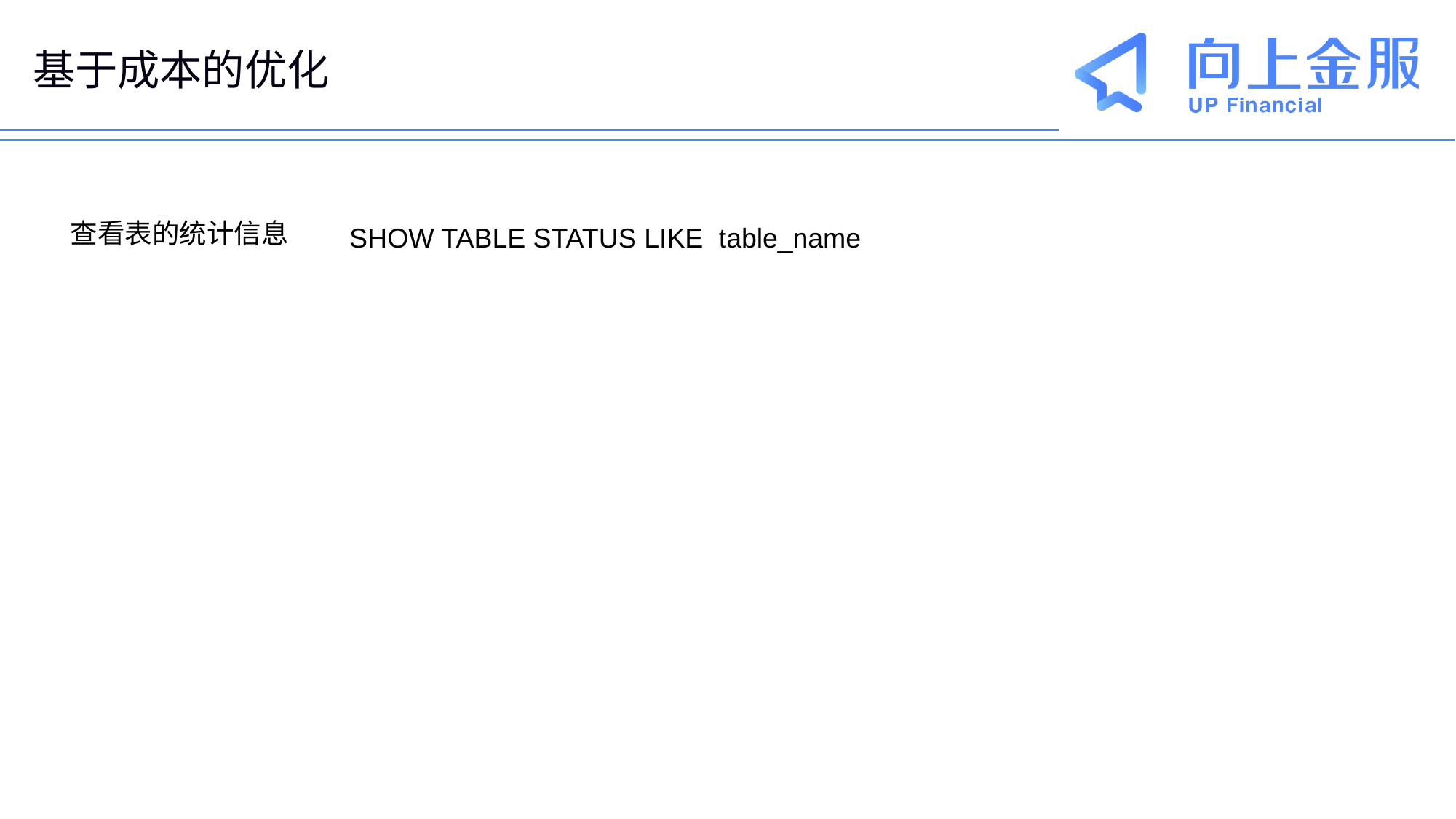

# 基于成本的优化
查看表的统计信息
SHOW TABLE STATUS LIKE  table_name